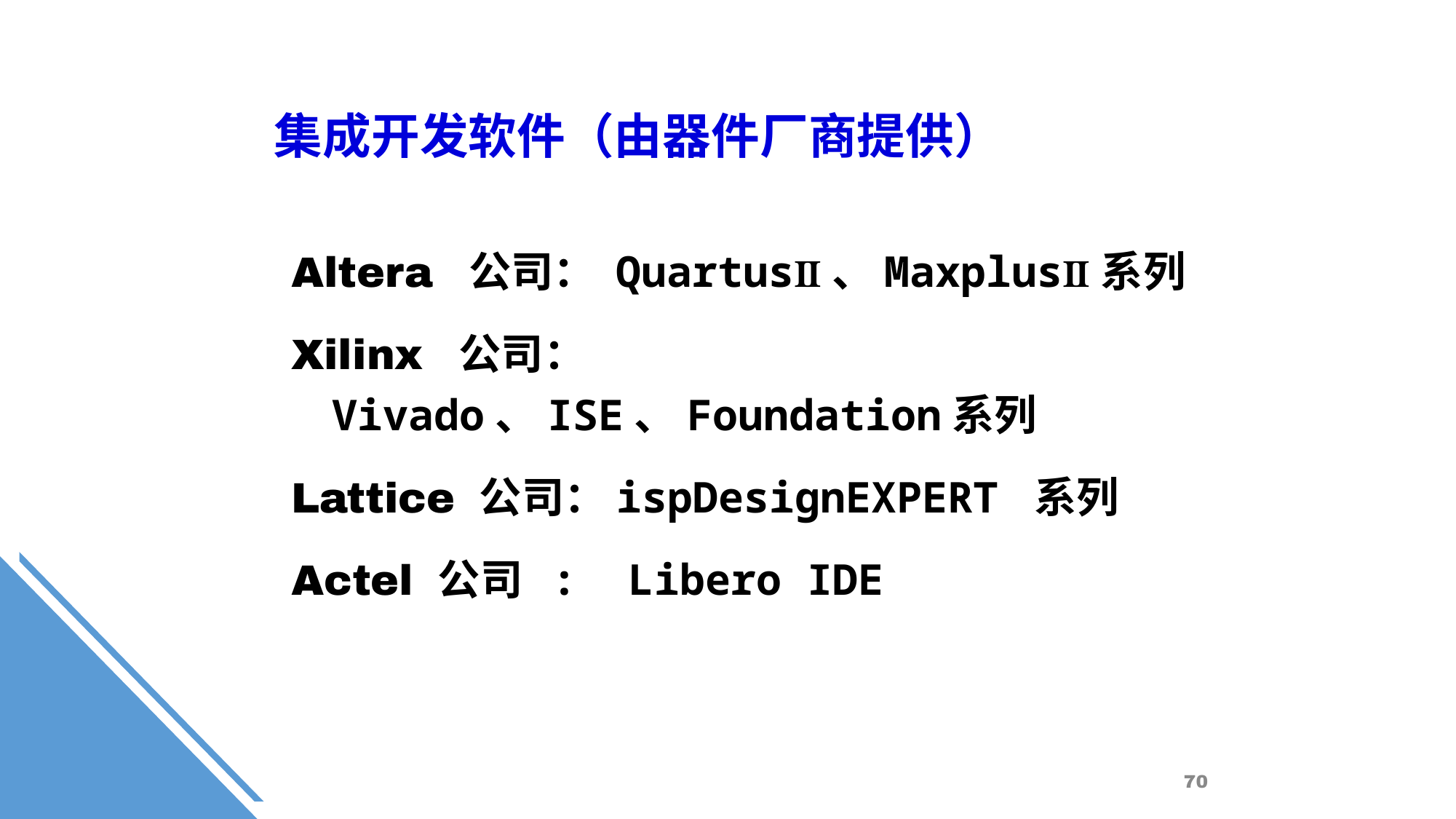

集成开发软件（由器件厂商提供）
Altera 公司： QuartusⅡ、MaxplusⅡ系列
Xilinx 公司： Vivado、ISE、Foundation系列
Lattice 公司：ispDesignEXPERT 系列
Actel 公司  :  Libero IDE
70